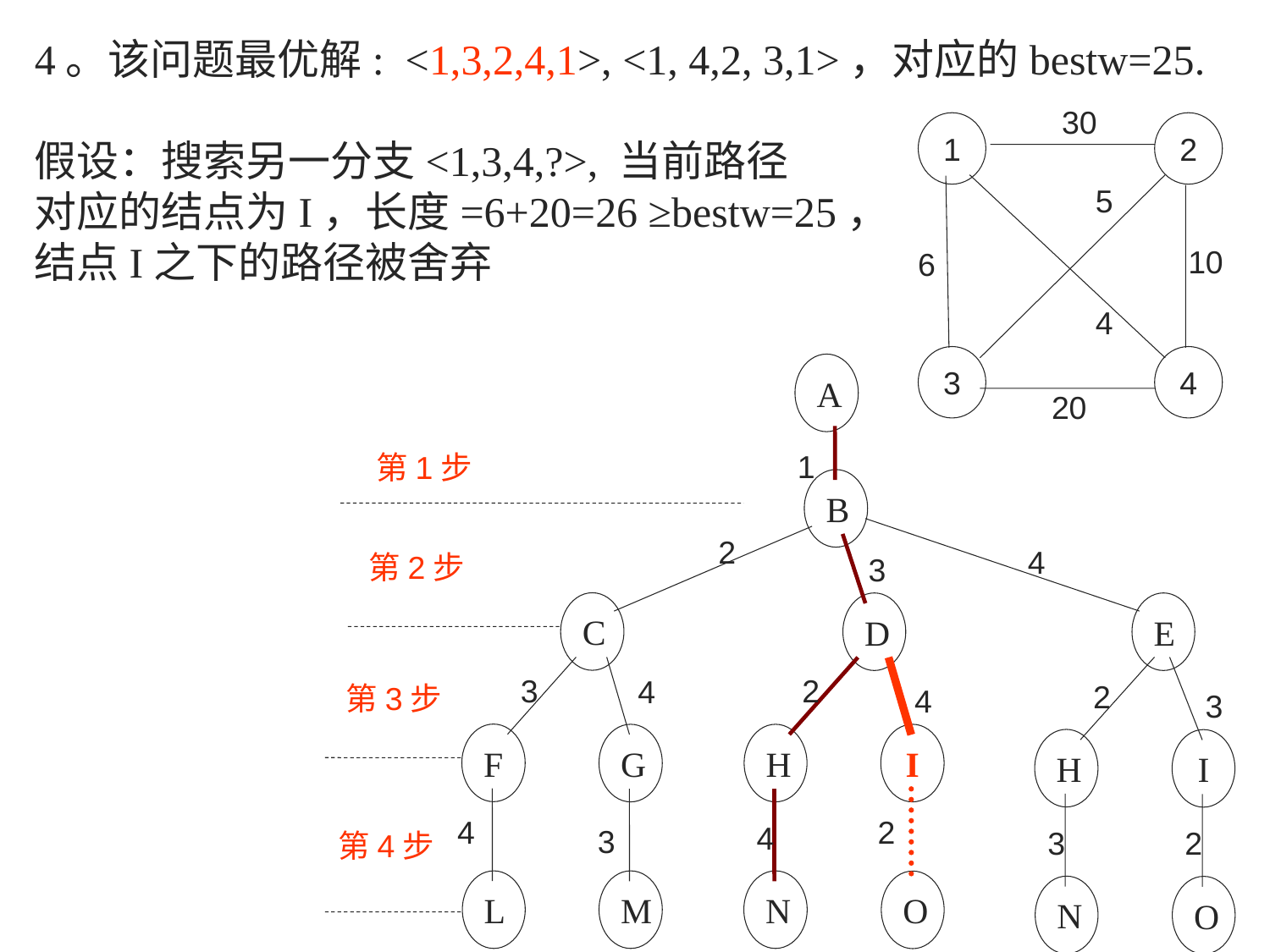

4。该问题最优解:  <1,3,2,4,1>, <1, 4,2, 3,1>，对应的bestw=25.

假设：搜索另一分支<1,3,4,?>, 当前路径
对应的结点为I，长度=6+20=26 ≥bestw=25，
结点I之下的路径被舍弃

30
1
2

5

10
6
4
3
4
20

A

1
第1步
B

2

4
第2步
3
C
D
E

3
2
4
2
第3步
4
3
F
G
H
I
H
I

4
2
4
3
3
2
第4步
L
M
N
O
N
O